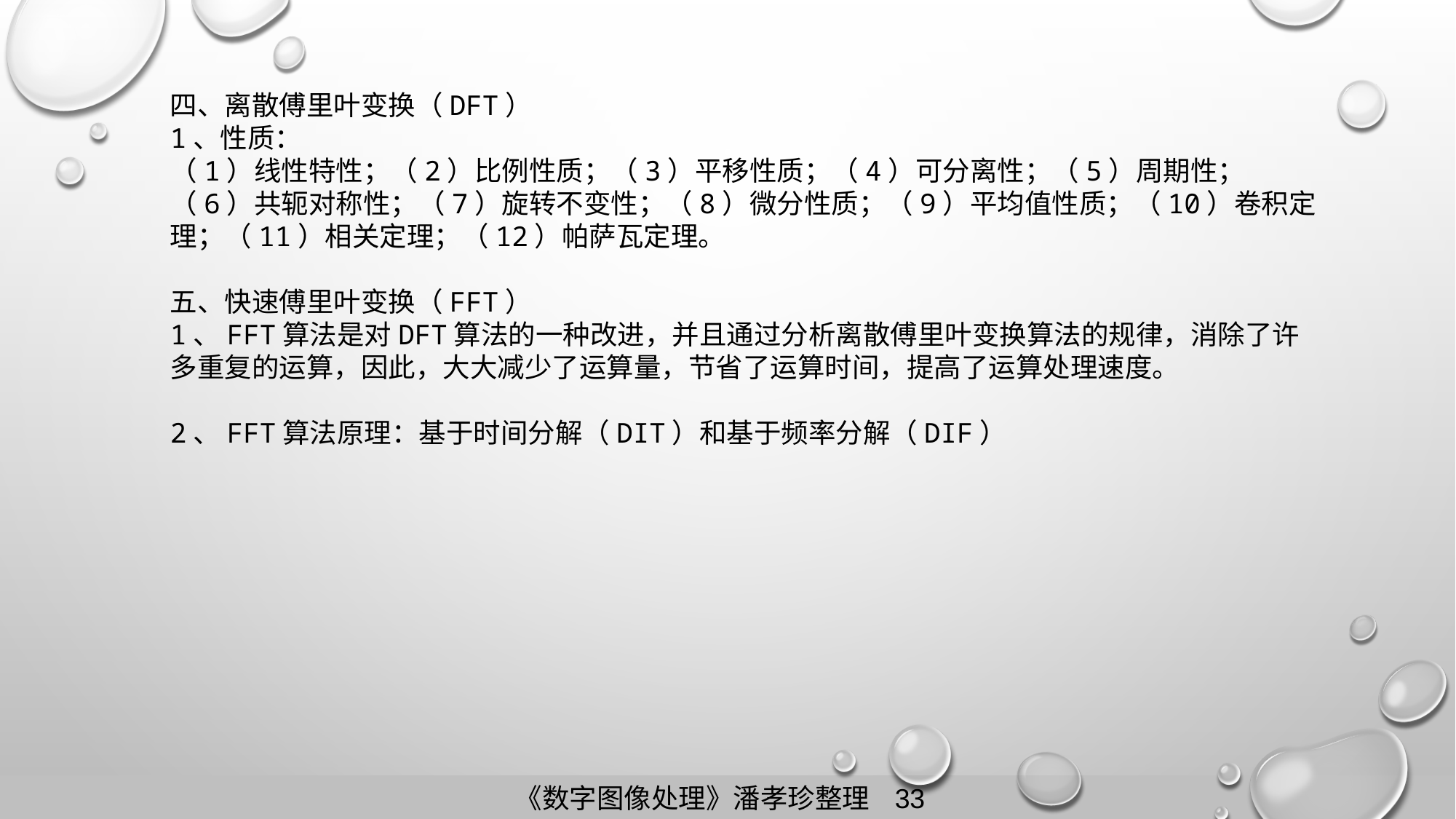

四、离散傅里叶变换（DFT）
1、性质：
（1）线性特性；（2）比例性质；（3）平移性质；（4）可分离性；（5）周期性；（6）共轭对称性；（7）旋转不变性；（8）微分性质；（9）平均值性质；（10）卷积定理；（11）相关定理；（12）帕萨瓦定理。

五、快速傅里叶变换（FFT）
1、FFT算法是对DFT算法的一种改进，并且通过分析离散傅里叶变换算法的规律，消除了许多重复的运算，因此，大大减少了运算量，节省了运算时间，提高了运算处理速度。

2、FFT算法原理：基于时间分解（DIT）和基于频率分解（DIF）